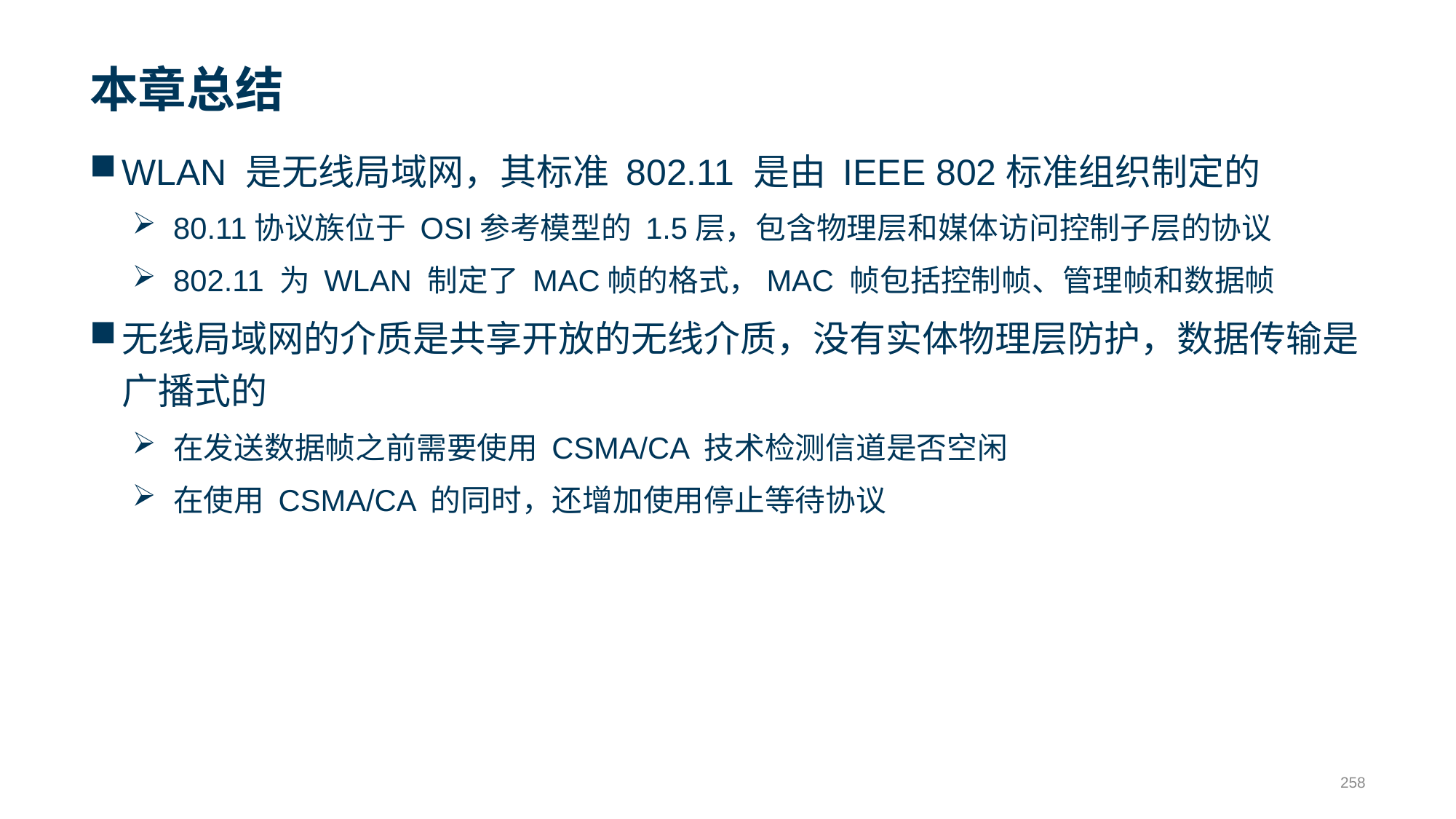

# 本章总结
WLAN 是无线局域网，其标准 802.11 是由 IEEE 802标准组织制定的
80.11协议族位于 OSI参考模型的 1.5层，包含物理层和媒体访问控制子层的协议
802.11 为 WLAN 制定了 MAC帧的格式，MAC 帧包括控制帧、管理帧和数据帧
无线局域网的介质是共享开放的无线介质，没有实体物理层防护，数据传输是广播式的
在发送数据帧之前需要使用 CSMA/CA 技术检测信道是否空闲
在使用 CSMA/CA 的同时，还增加使用停止等待协议

258